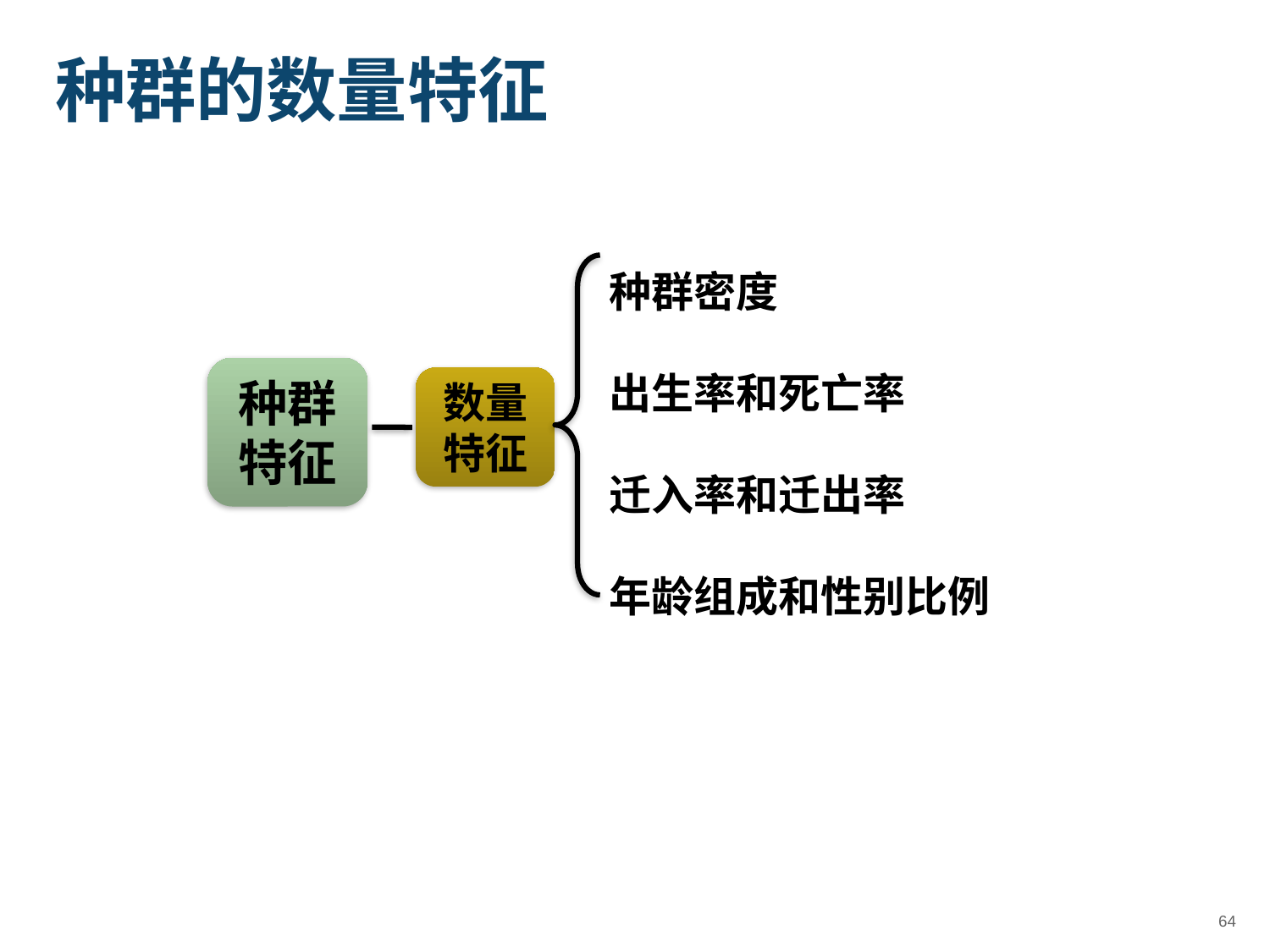

种群的数量特征
种群密度
出生率和死亡率
迁入率和迁出率
年龄组成和性别比例

种群特征
数量特征
64